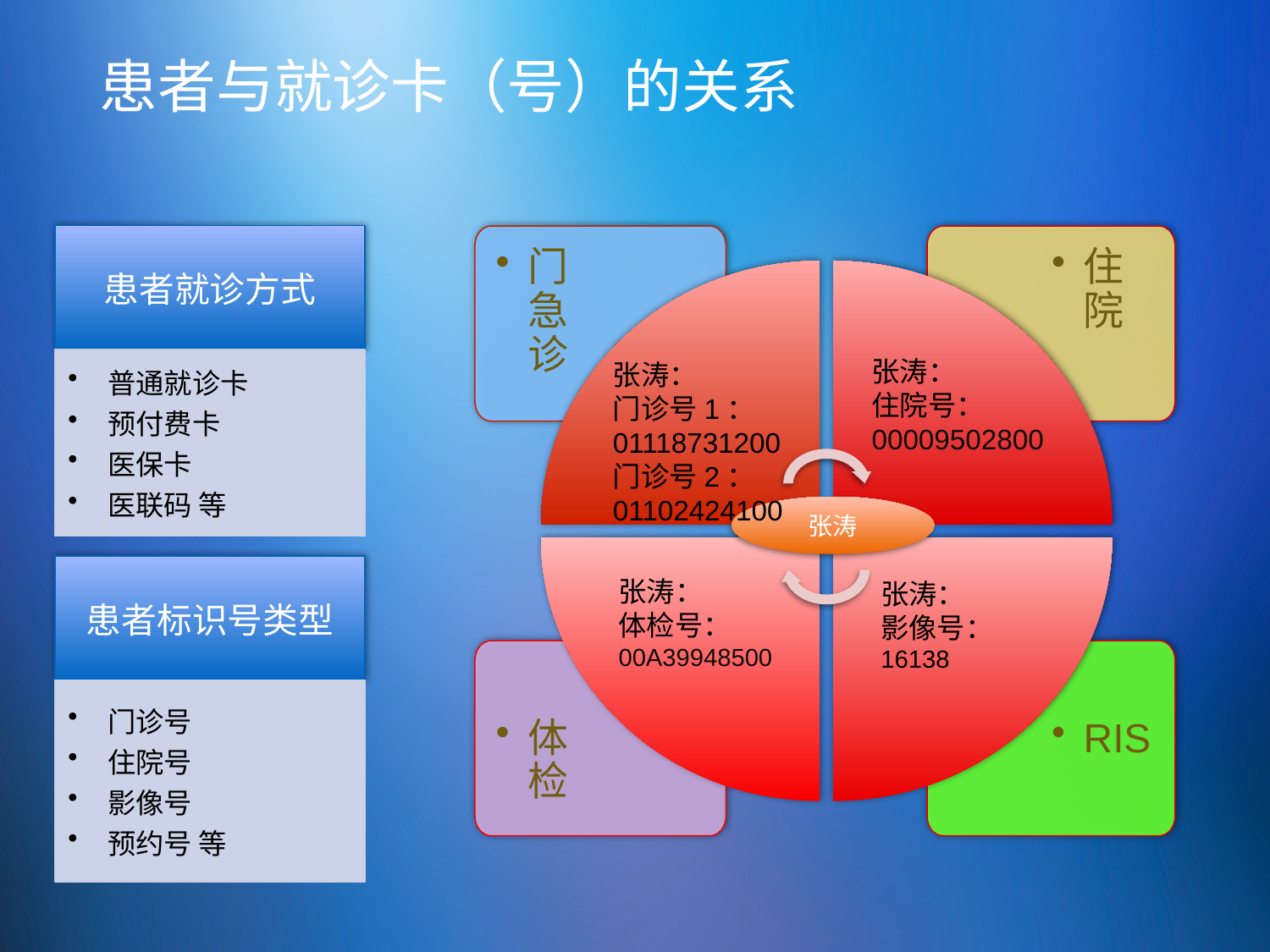

# 患者与就诊卡（号）的关系
患者就诊方式
普通就诊卡
医保卡
预付费卡
医联码 等
门急诊
住院

张涛：
住院号：00009502800

张涛：
门诊号1：01118731200
门诊号2：
01102424100

张涛

张涛：
体检号：00A39948500

张涛：
影像号：
16138

体检
RIS
患者标识号类型
门诊号
影像号
住院号
预约号 等